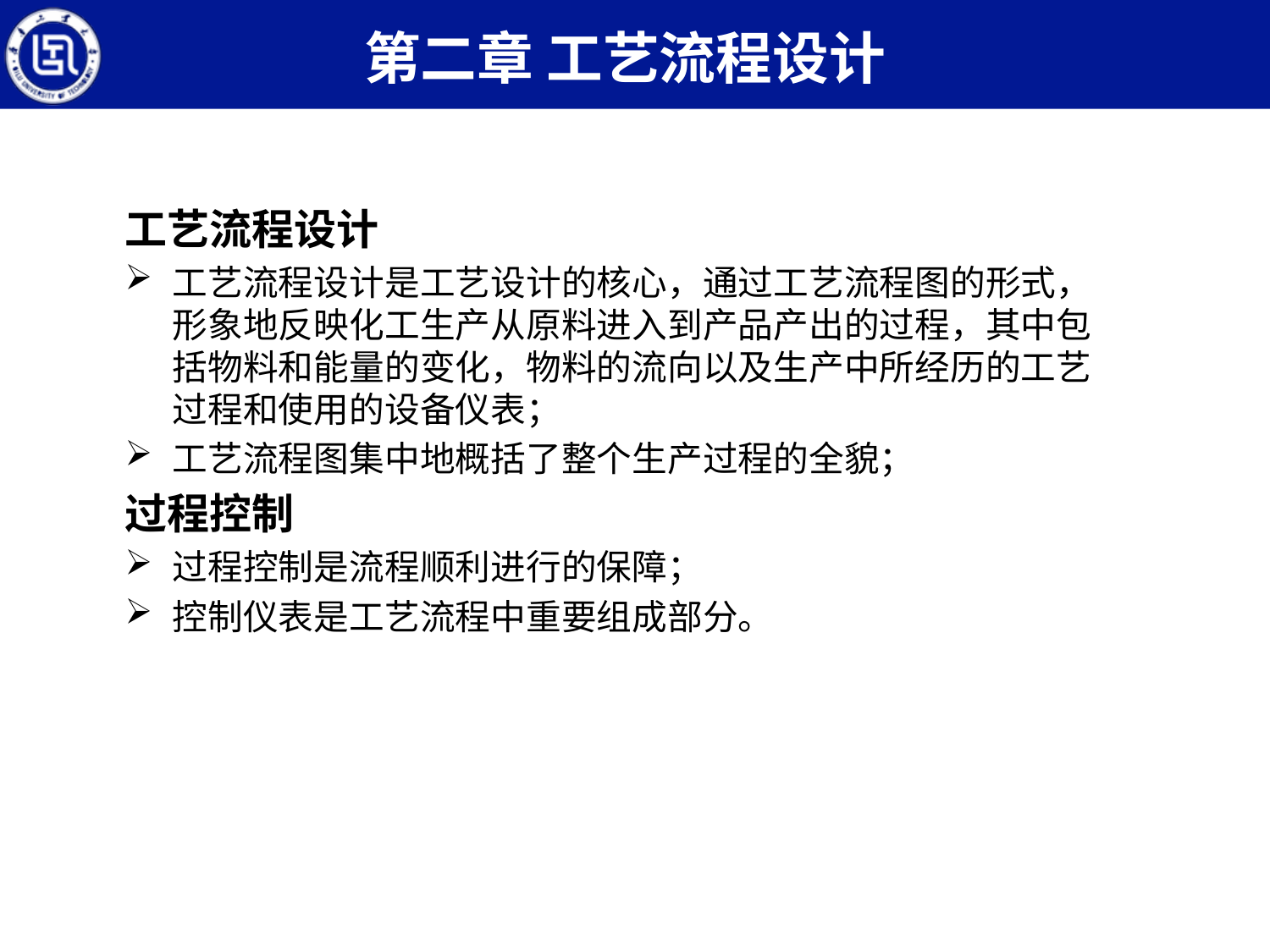

第二章 工艺流程设计
工艺流程设计
工艺流程设计是工艺设计的核心，通过工艺流程图的形式，形象地反映化工生产从原料进入到产品产出的过程，其中包括物料和能量的变化，物料的流向以及生产中所经历的工艺过程和使用的设备仪表；
工艺流程图集中地概括了整个生产过程的全貌；
过程控制
过程控制是流程顺利进行的保障；
控制仪表是工艺流程中重要组成部分。